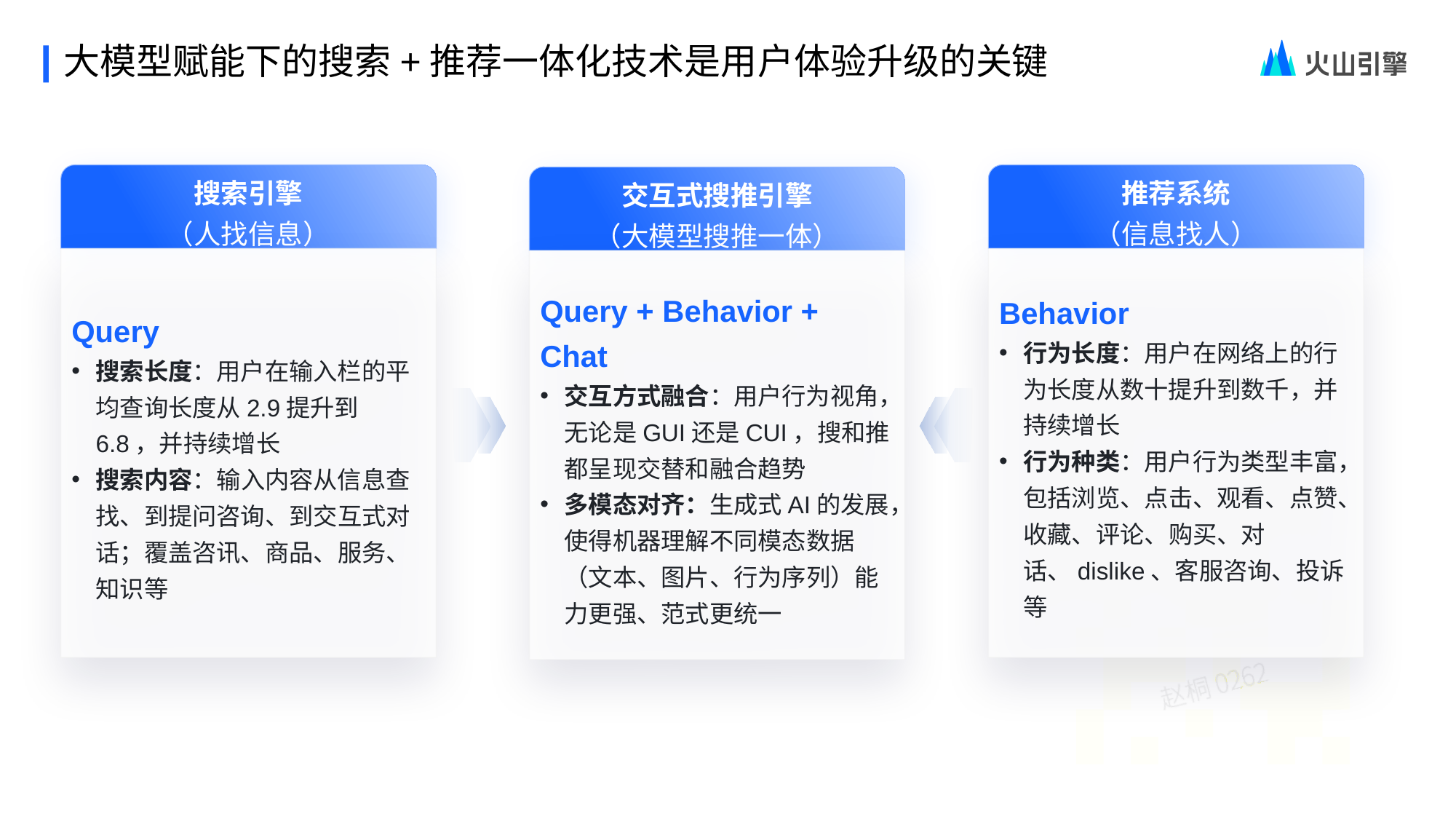

大模型赋能下的搜索+推荐一体化技术是用户体验升级的关键
搜索引擎
（人找信息）
推荐系统
（信息找人）
交互式搜推引擎
（大模型搜推一体）
Query
搜索长度：用户在输入栏的平均查询长度从2.9提升到6.8，并持续增长
搜索内容：输入内容从信息查找、到提问咨询、到交互式对话；覆盖咨讯、商品、服务、知识等
Behavior
行为长度：用户在网络上的行为长度从数十提升到数千，并持续增长
行为种类：用户行为类型丰富，包括浏览、点击、观看、点赞、收藏、评论、购买、对话、dislike、客服咨询、投诉等
Query + Behavior + Chat
交互方式融合：用户行为视角，无论是GUI还是CUI，搜和推都呈现交替和融合趋势
多模态对齐：生成式AI的发展，使得机器理解不同模态数据（文本、图片、行为序列）能力更强、范式更统一